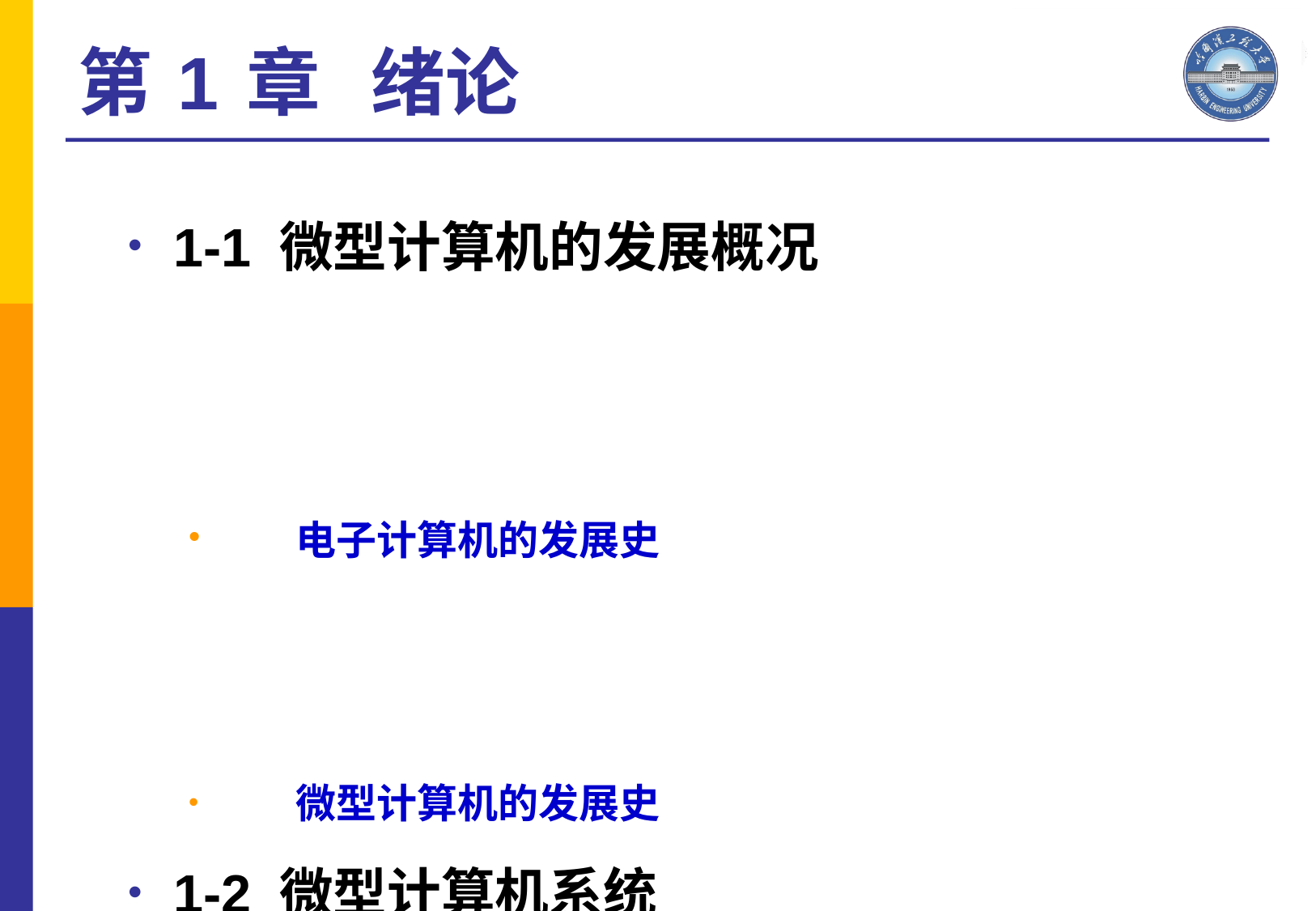

第 1 章   绪论
1-1 微型计算机的发展概况

	电子计算机的发展史

	微型计算机的发展史

1-2 微型计算机系统

1-3 计算机数据格式